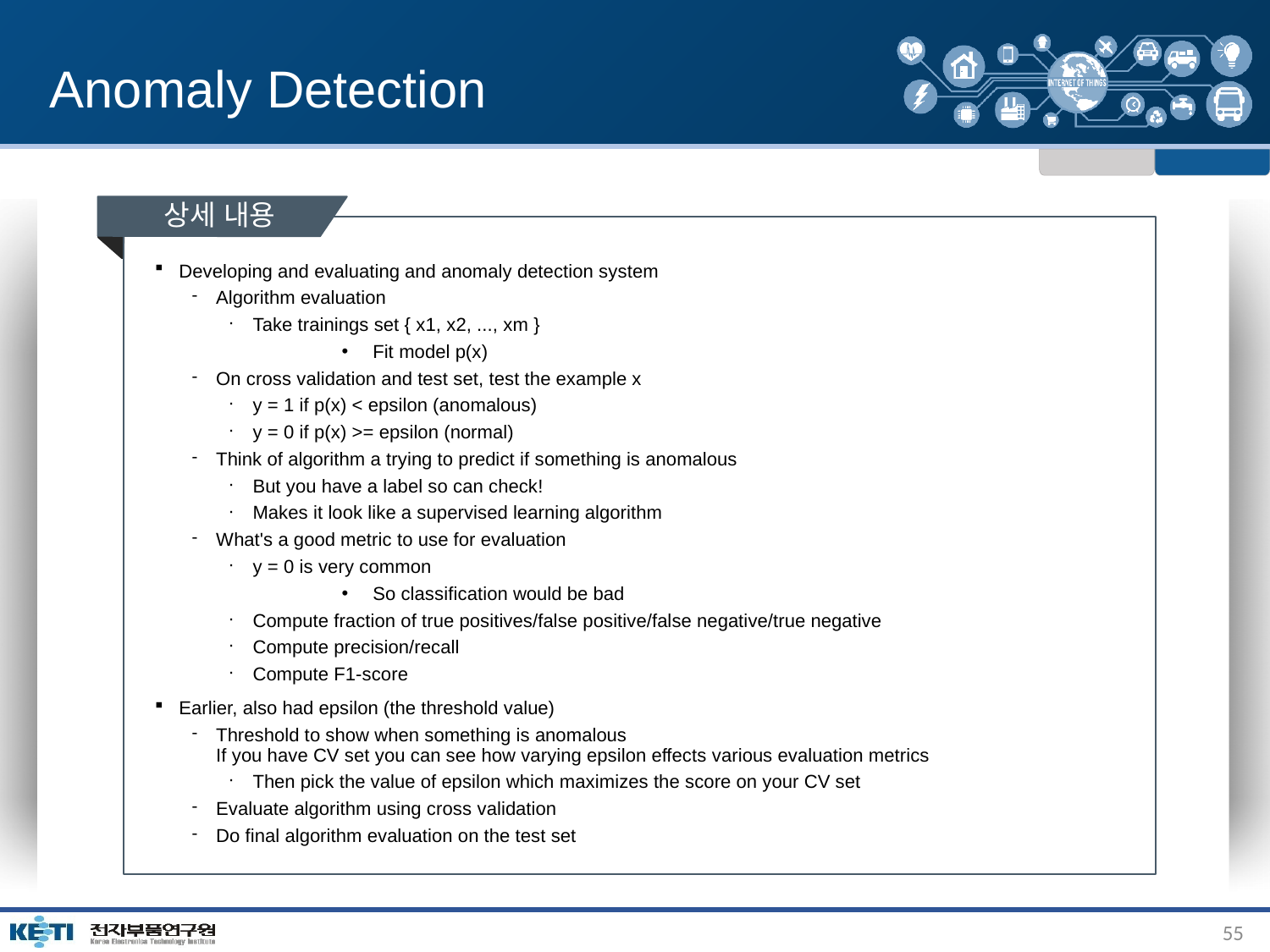

# Anomaly Detection
상세 내용

Developing and evaluating and anomaly detection system
Algorithm evaluation
Take trainings set { x1, x2, ..., xm }
Fit model p(x)
On cross validation and test set, test the example x
y = 1 if p(x) < epsilon (anomalous)
y = 0 if p(x) >= epsilon (normal)
Think of algorithm a trying to predict if something is anomalous
But you have a label so can check!
Makes it look like a supervised learning algorithm
What's a good metric to use for evaluation
y = 0 is very common
So classification would be bad
Compute fraction of true positives/false positive/false negative/true negative
Compute precision/recall
Compute F1-score
Earlier, also had epsilon (the threshold value)
Threshold to show when something is anomalous
If you have CV set you can see how varying epsilon effects various evaluation metrics
Then pick the value of epsilon which maximizes the score on your CV set
Evaluate algorithm using cross validation
Do final algorithm evaluation on the test set
55